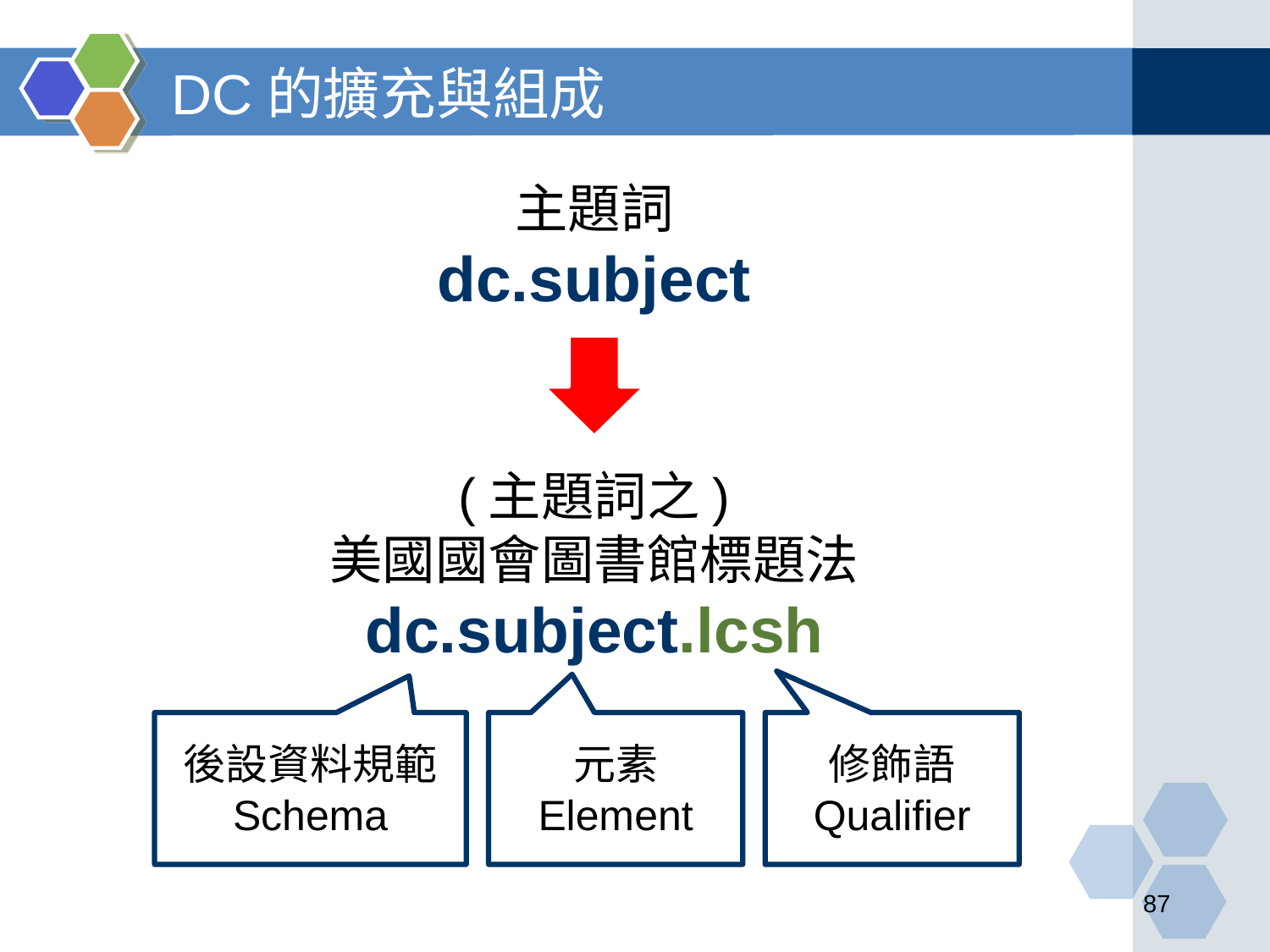

# DC的擴充與組成
主題詞
dc.subject

(主題詞之)
美國國會圖書館標題法
dc.subject.lcsh
後設資料規範
Schema
元素
Element
修飾語
Qualifier
87